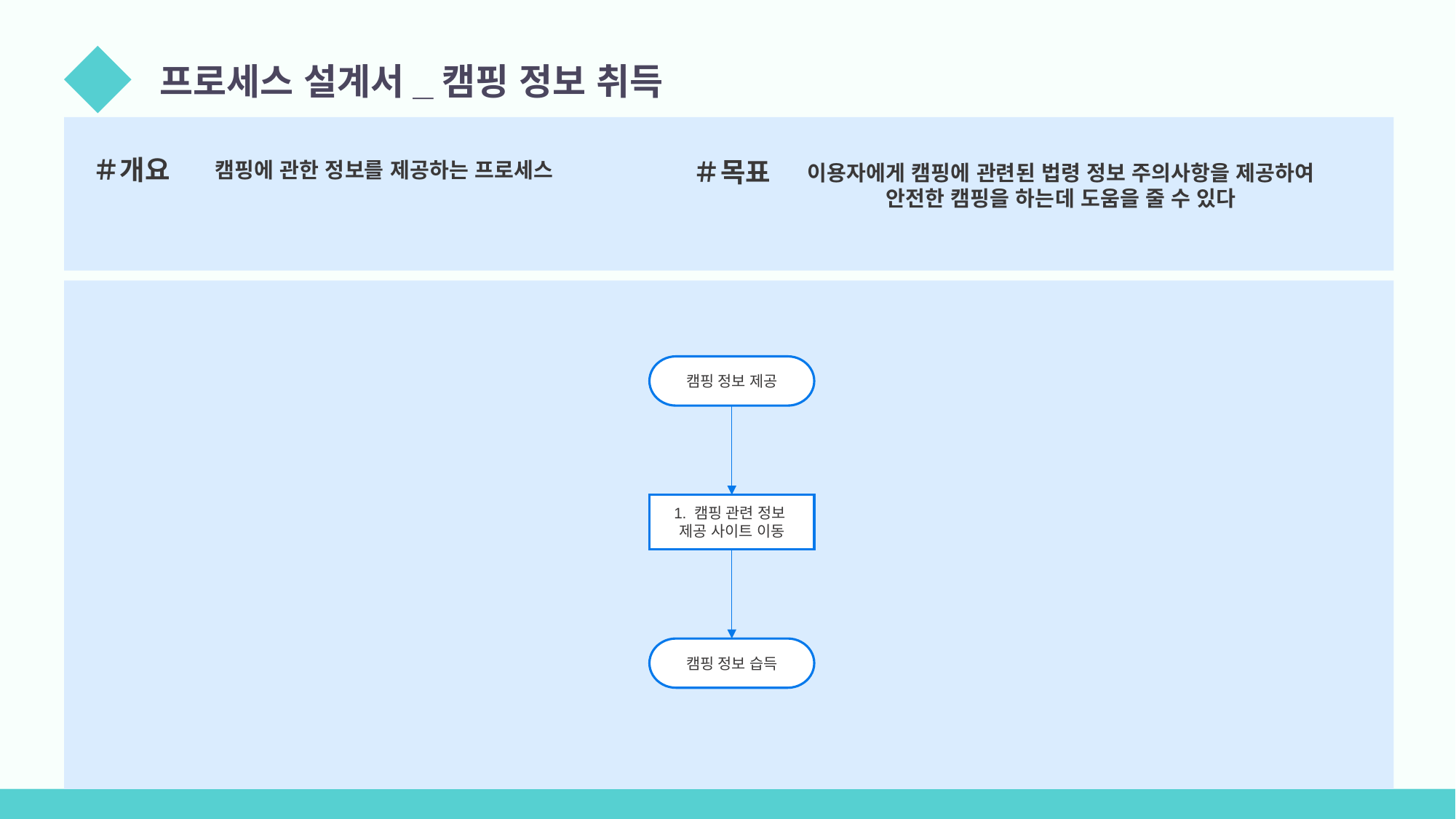

06
프로세스 설계서_캠핑 정보 취득

＃개요
＃목표
캠핑에 관한 정보를 제공하는 프로세스
이용자에게 캠핑에 관련된 법령 정보 주의사항을 제공하여 안전한 캠핑을 하는데 도움을 줄 수 있다

캠핑 정보 제공
1. 캠핑 관련 정보
제공 사이트 이동
캠핑 정보 습득